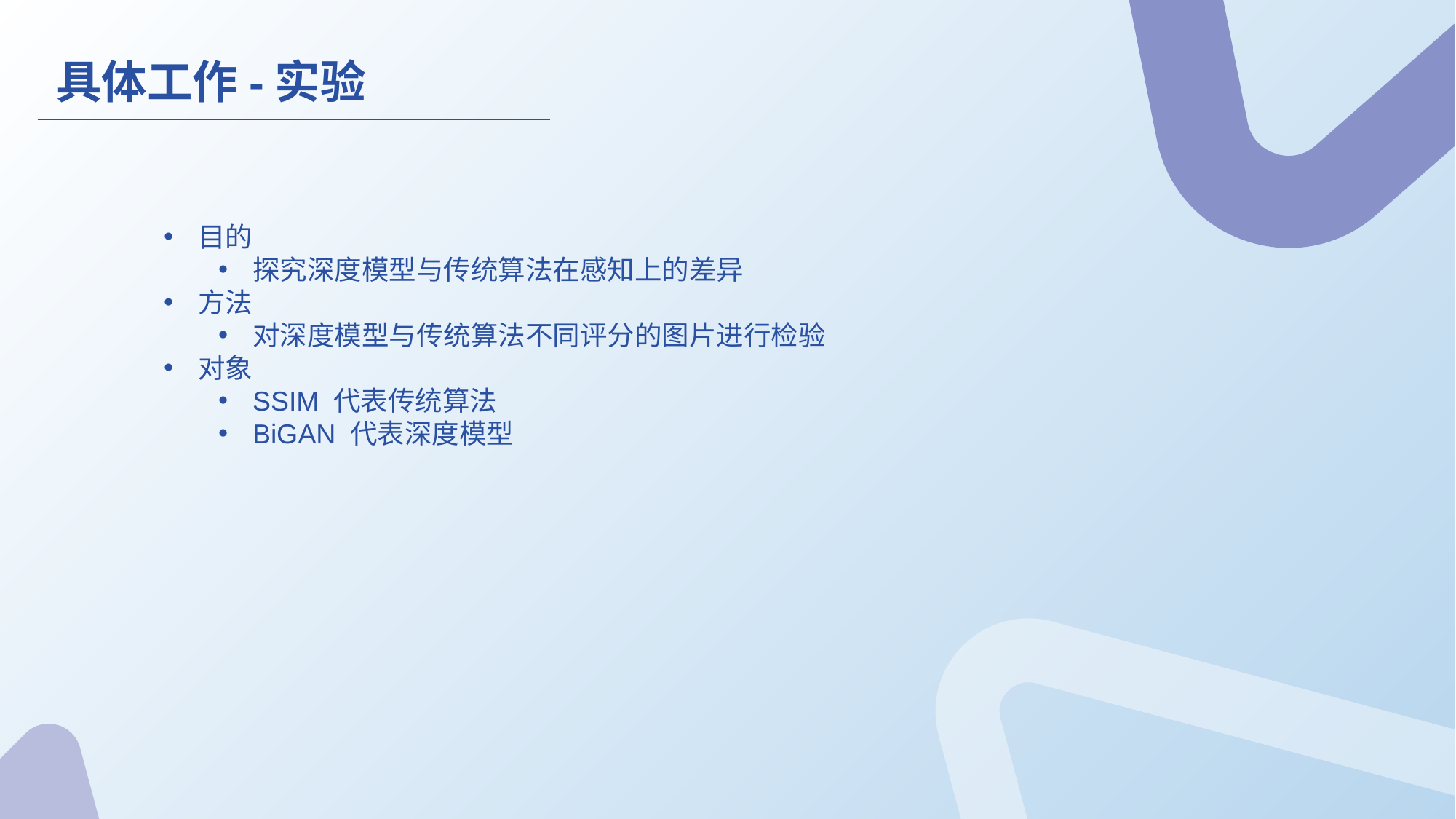

具体工作-实验
目的
探究深度模型与传统算法在感知上的差异
方法
对深度模型与传统算法不同评分的图片进行检验
对象
SSIM 代表传统算法
BiGAN 代表深度模型